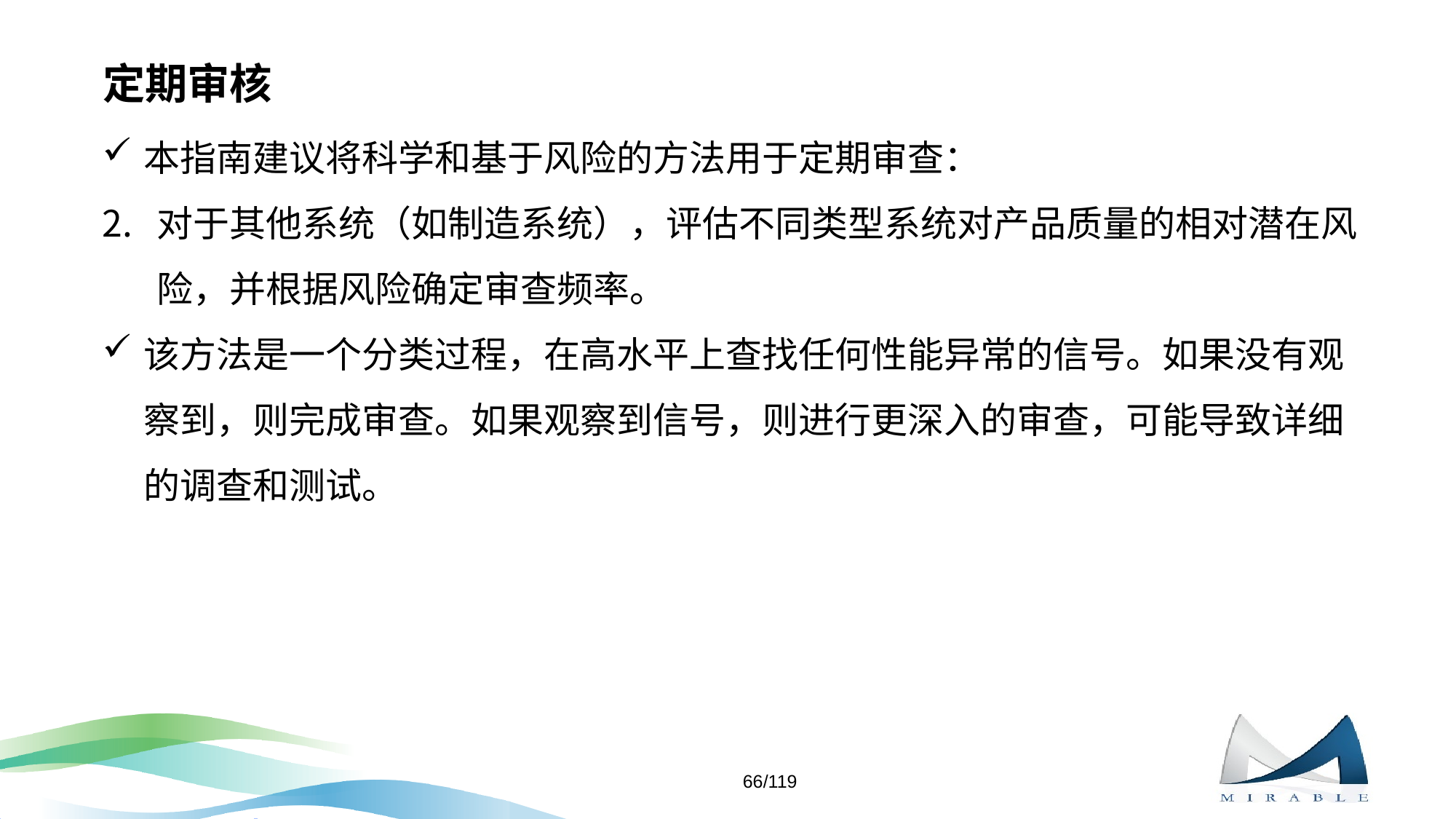

# 定期审核
本指南建议将科学和基于风险的方法用于定期审查：
对于其他系统（如制造系统），评估不同类型系统对产品质量的相对潜在风险，并根据风险确定审查频率。
该方法是一个分类过程，在高水平上查找任何性能异常的信号。如果没有观察到，则完成审查。如果观察到信号，则进行更深入的审查，可能导致详细的调查和测试。

66/119